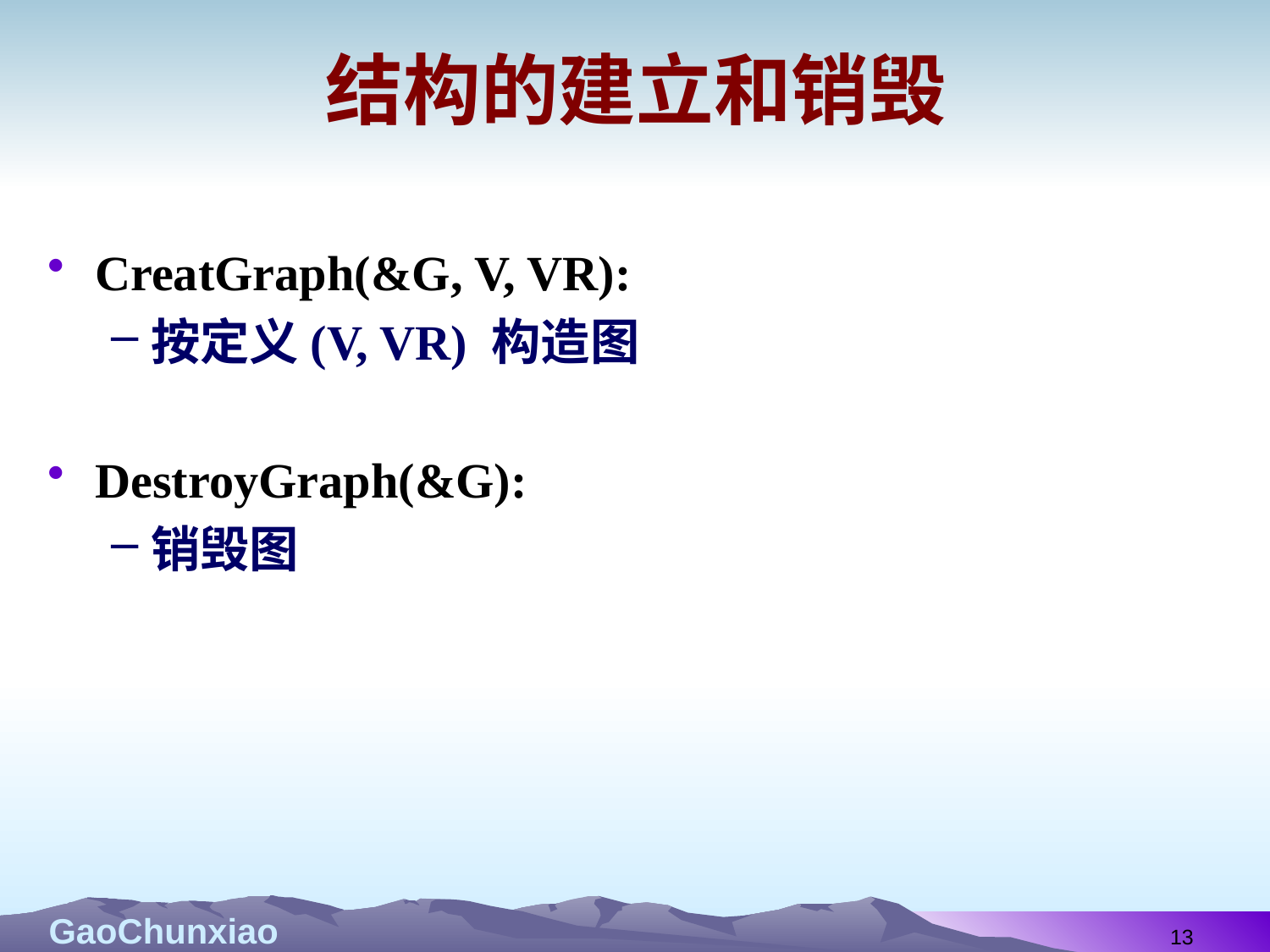

# 结构的建立和销毁

CreatGraph(&G, V, VR):
按定义(V, VR) 构造图

DestroyGraph(&G):
销毁图
13